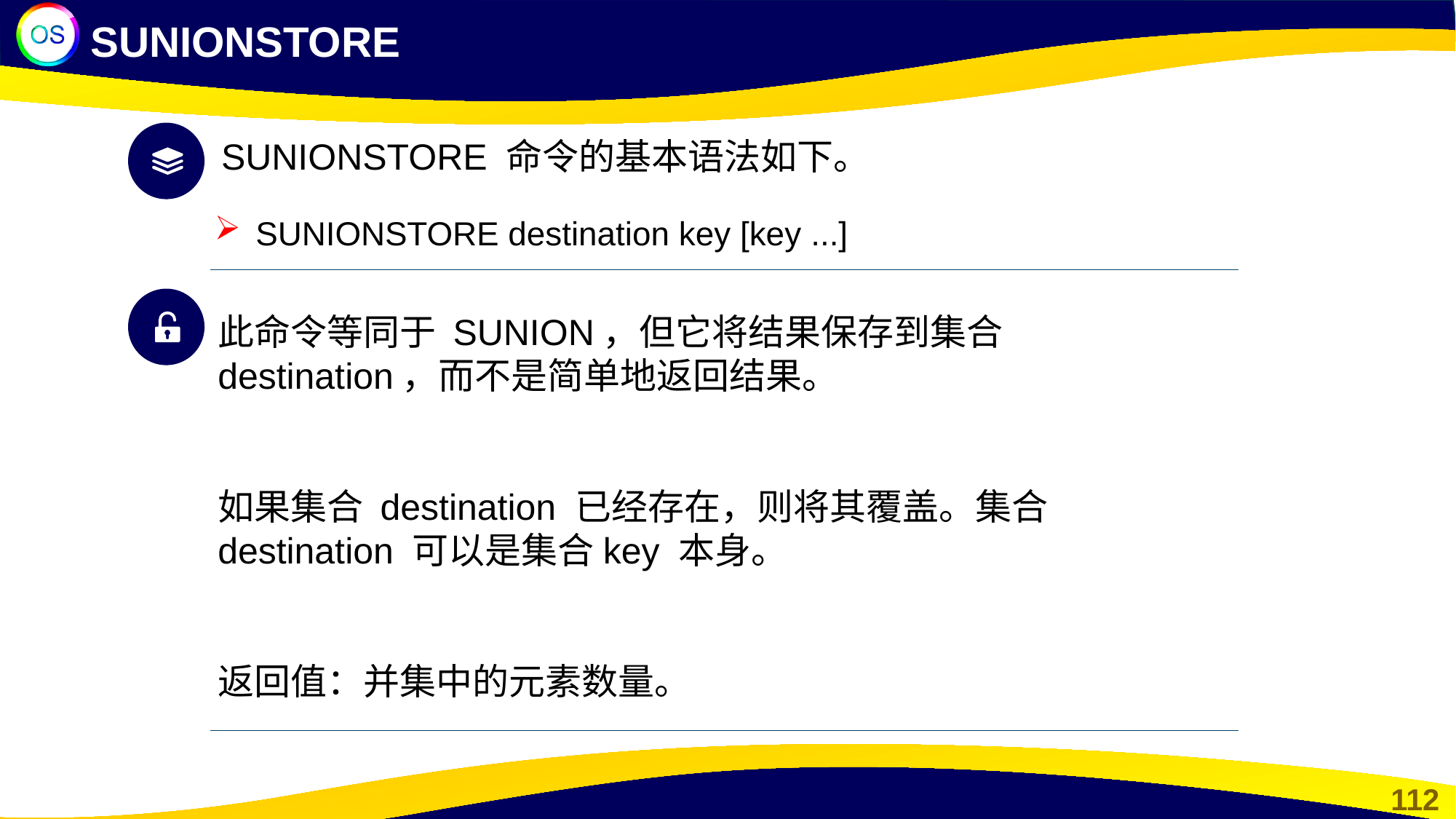

SUNIONSTORE

SUNIONSTORE 命令的基本语法如下。

SUNIONSTORE destination key [key ...]

此命令等同于 SUNION，但它将结果保存到集合 destination，而不是简单地返回结果。

如果集合 destination 已经存在，则将其覆盖。集合 destination 可以是集合key 本身。

返回值：并集中的元素数量。